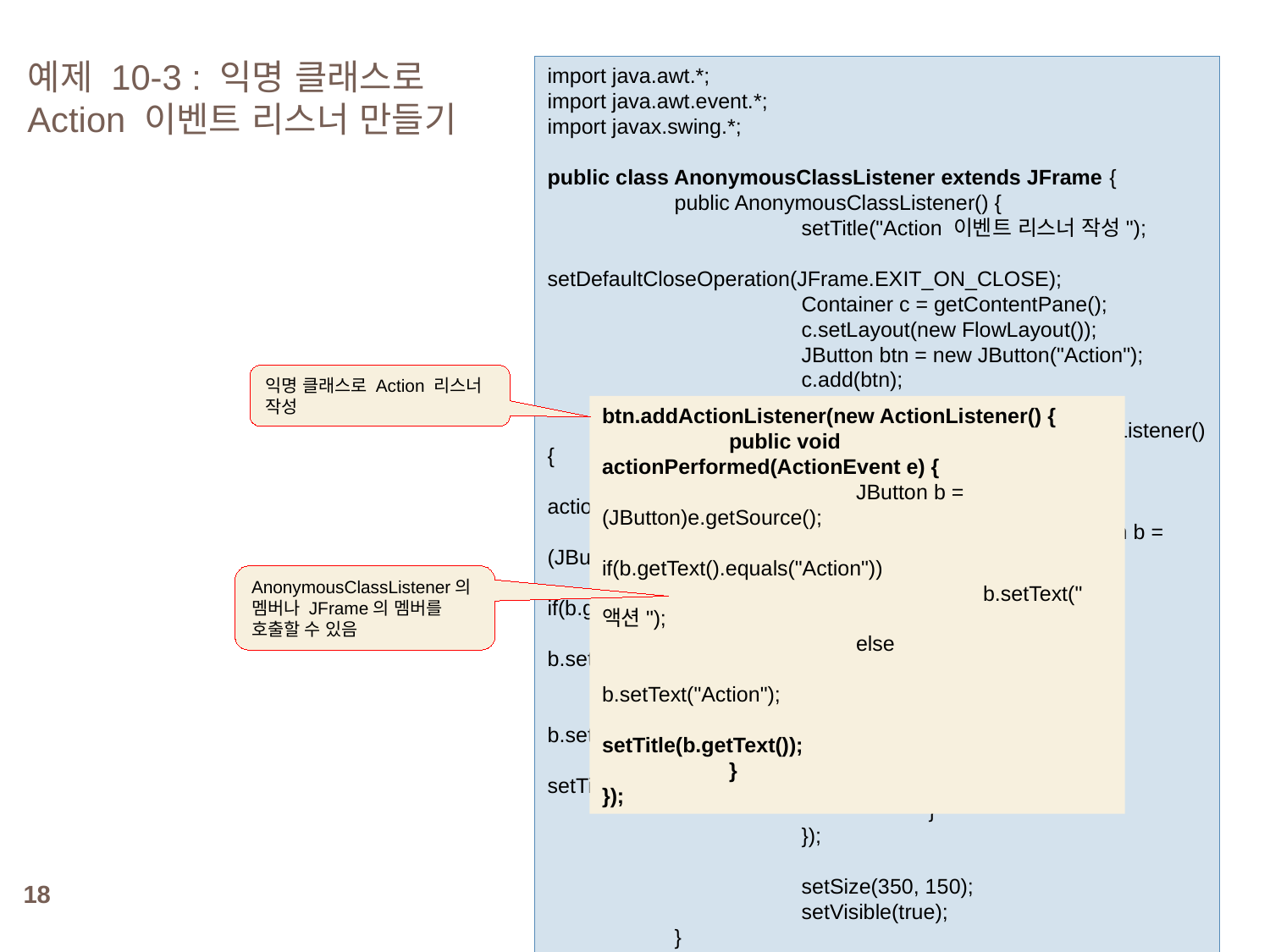

예제 10-3 : 익명 클래스로 Action 이벤트 리스너 만들기
import java.awt.*;
import java.awt.event.*;
import javax.swing.*;

public class AnonymousClassListener extends JFrame {
	public AnonymousClassListener() {
		setTitle("Action 이벤트 리스너 작성");
		setDefaultCloseOperation(JFrame.EXIT_ON_CLOSE);
		Container c = getContentPane();
		c.setLayout(new FlowLayout());
		JButton btn = new JButton("Action");
		c.add(btn);

		btn.addActionListener(new ActionListener() {
			public void actionPerformed(ActionEvent e) {
				JButton b = (JButton)e.getSource();
				if(b.getText().equals("Action"))
					b.setText("액션");
				else
					b.setText("Action");
					setTitle(b.getText());
			}
		});

		setSize(350, 150);
		setVisible(true);
	}

	public static void main(String [] args) {
		new AnonymousClassListener();
	}
}
익명 클래스로 Action 리스너 작성
btn.addActionListener(new ActionListener() {
	public void actionPerformed(ActionEvent e) {
		JButton b = (JButton)e.getSource();
		if(b.getText().equals("Action"))
			b.setText("액션");
		else
			b.setText("Action");
			setTitle(b.getText());
	}
});
AnonymousClassListener의 멤버나 JFrame의 멤버를 호출할 수 있음
18